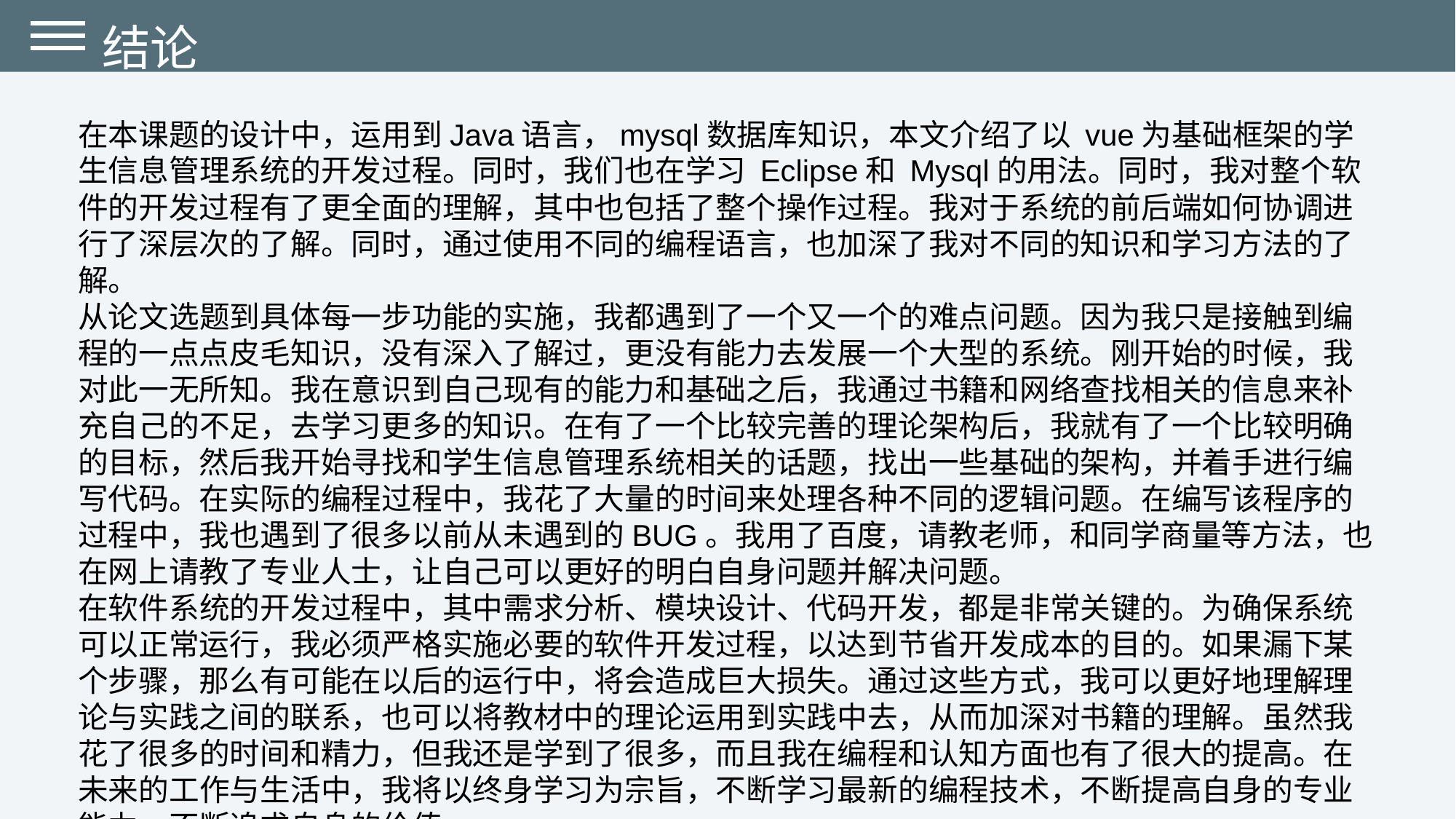

结论
在本课题的设计中，运用到Java语言，mysql数据库知识，本文介绍了以 vue为基础框架的学生信息管理系统的开发过程。同时，我们也在学习 Eclipse和 Mysql的用法。同时，我对整个软件的开发过程有了更全面的理解，其中也包括了整个操作过程。我对于系统的前后端如何协调进行了深层次的了解。同时，通过使用不同的编程语言，也加深了我对不同的知识和学习方法的了解。
从论文选题到具体每一步功能的实施，我都遇到了一个又一个的难点问题。因为我只是接触到编程的一点点皮毛知识，没有深入了解过，更没有能力去发展一个大型的系统。刚开始的时候，我对此一无所知。我在意识到自己现有的能力和基础之后，我通过书籍和网络查找相关的信息来补充自己的不足，去学习更多的知识。在有了一个比较完善的理论架构后，我就有了一个比较明确的目标，然后我开始寻找和学生信息管理系统相关的话题，找出一些基础的架构，并着手进行编写代码。在实际的编程过程中，我花了大量的时间来处理各种不同的逻辑问题。在编写该程序的过程中，我也遇到了很多以前从未遇到的BUG。我用了百度，请教老师，和同学商量等方法，也在网上请教了专业人士，让自己可以更好的明白自身问题并解决问题。
在软件系统的开发过程中，其中需求分析、模块设计、代码开发，都是非常关键的。为确保系统可以正常运行，我必须严格实施必要的软件开发过程，以达到节省开发成本的目的。如果漏下某个步骤，那么有可能在以后的运行中，将会造成巨大损失。通过这些方式，我可以更好地理解理论与实践之间的联系，也可以将教材中的理论运用到实践中去，从而加深对书籍的理解。虽然我花了很多的时间和精力，但我还是学到了很多，而且我在编程和认知方面也有了很大的提高。在未来的工作与生活中，我将以终身学习为宗旨，不断学习最新的编程技术，不断提高自身的专业能力，不断追求自身的价值。